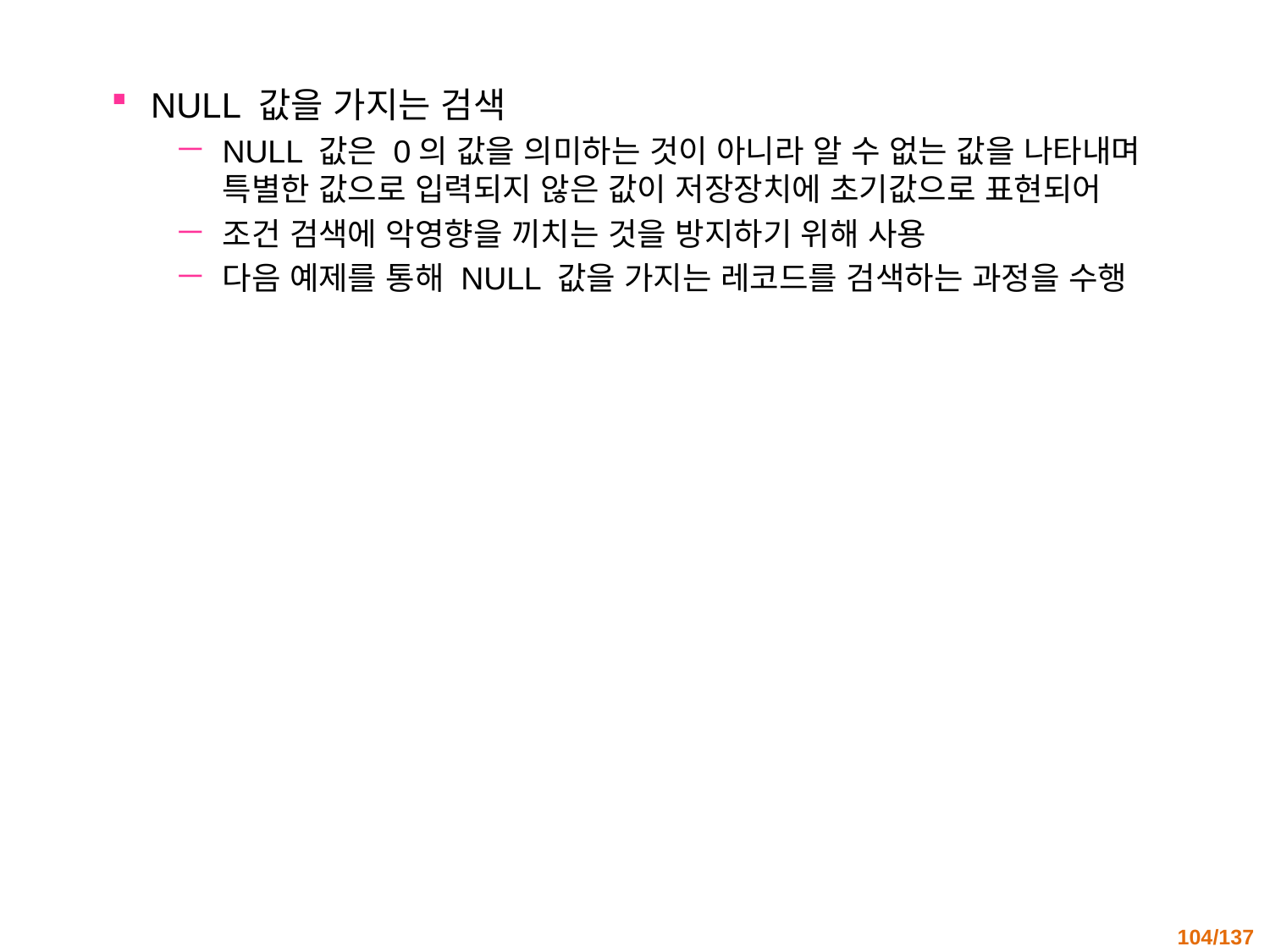

NULL 값을 가지는 검색
NULL 값은 0의 값을 의미하는 것이 아니라 알 수 없는 값을 나타내며 특별한 값으로 입력되지 않은 값이 저장장치에 초기값으로 표현되어
조건 검색에 악영향을 끼치는 것을 방지하기 위해 사용
다음 예제를 통해 NULL 값을 가지는 레코드를 검색하는 과정을 수행